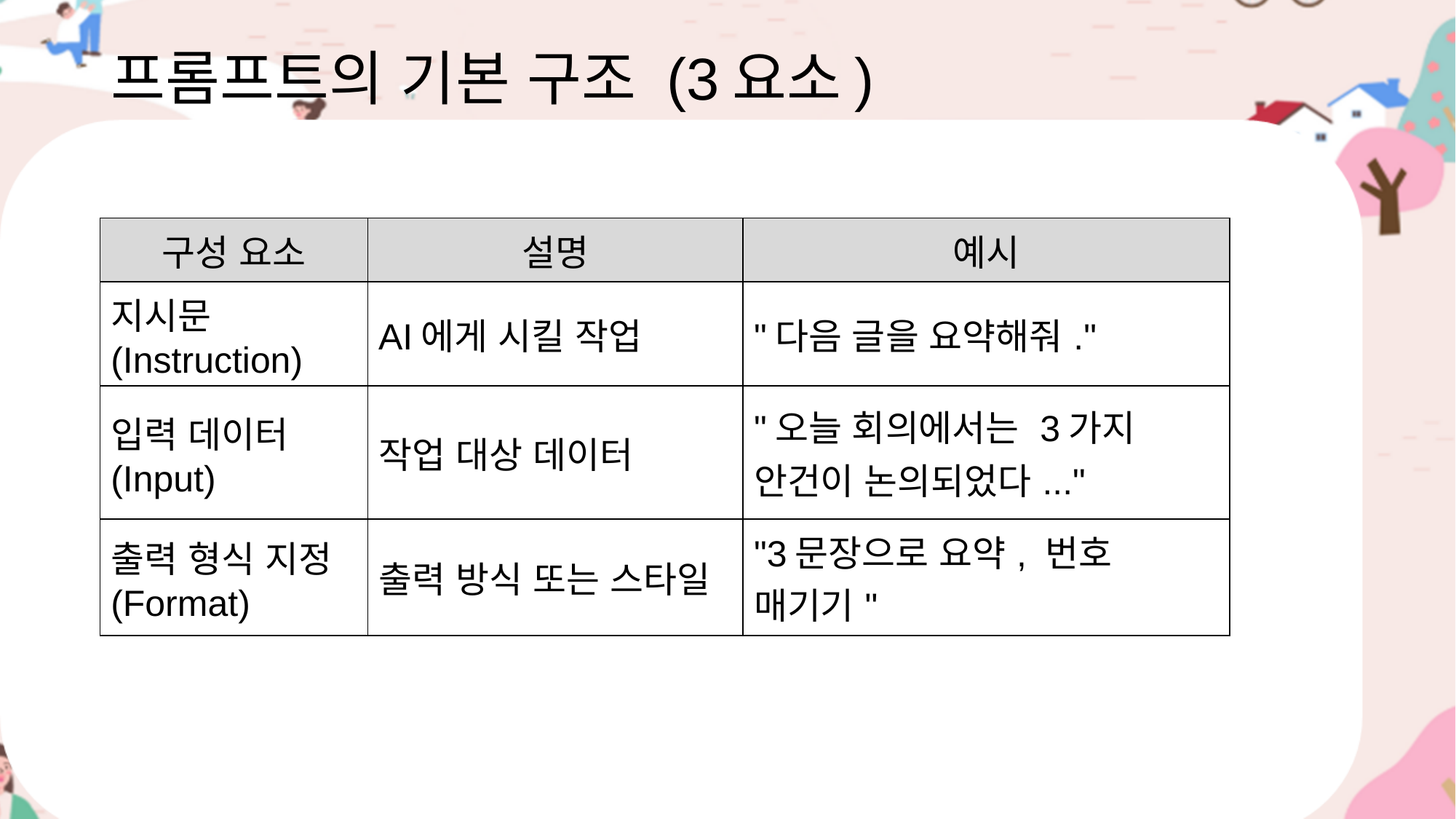

# 프롬프트의 기본 구조 (3요소)
| 구성 요소 | 설명 | 예시 |
| --- | --- | --- |
| 지시문 (Instruction) | AI에게 시킬 작업 | "다음 글을 요약해줘." |
| 입력 데이터 (Input) | 작업 대상 데이터 | "오늘 회의에서는 3가지 안건이 논의되었다..." |
| 출력 형식 지정 (Format) | 출력 방식 또는 스타일 | "3문장으로 요약, 번호 매기기" |